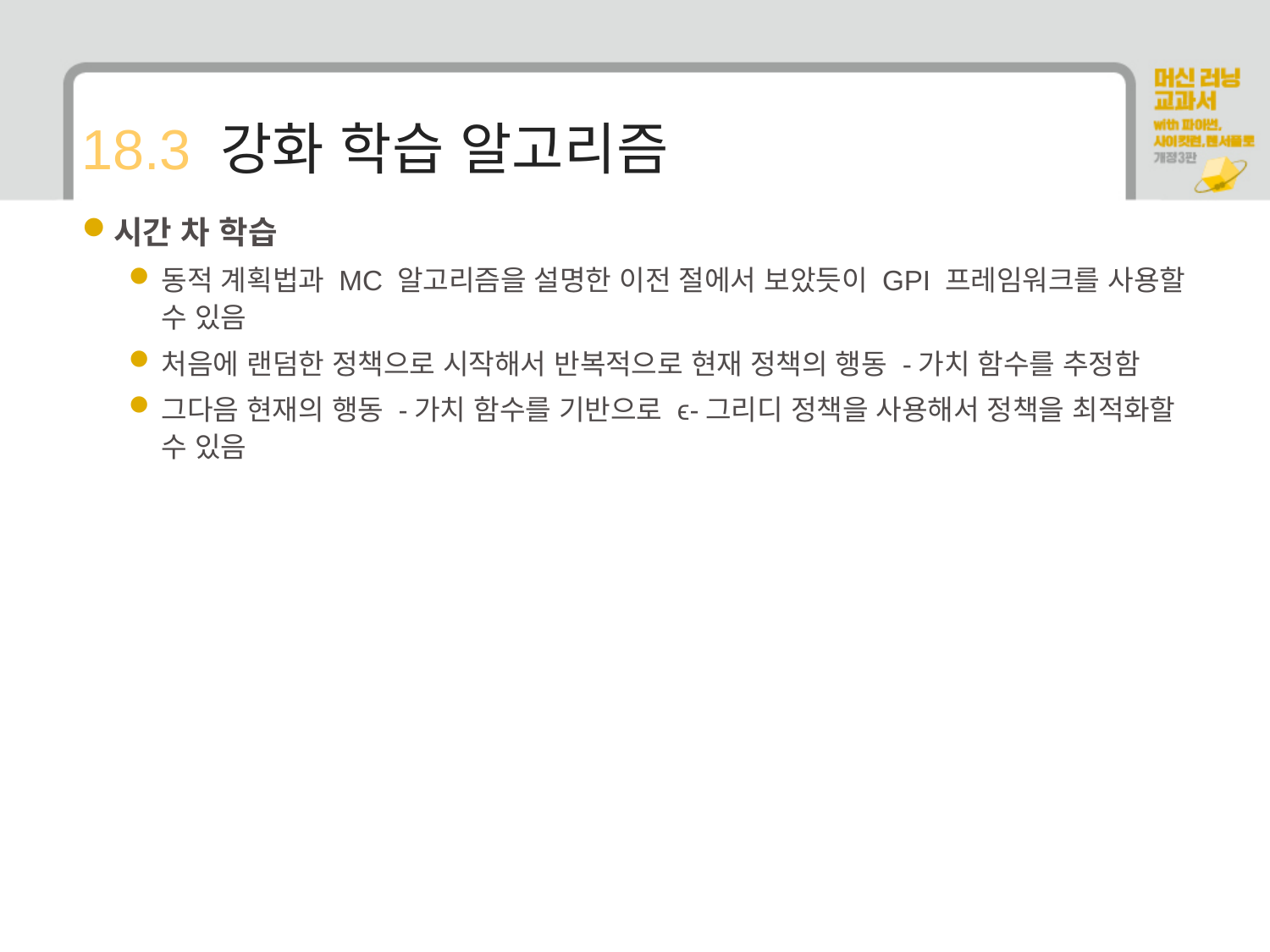

# 18.3 강화 학습 알고리즘
시간 차 학습
동적 계획법과 MC 알고리즘을 설명한 이전 절에서 보았듯이 GPI 프레임워크를 사용할 수 있음
처음에 랜덤한 정책으로 시작해서 반복적으로 현재 정책의 행동 -가치 함수를 추정함
그다음 현재의 행동 -가치 함수를 기반으로 ϵ-그리디 정책을 사용해서 정책을 최적화할 수 있음